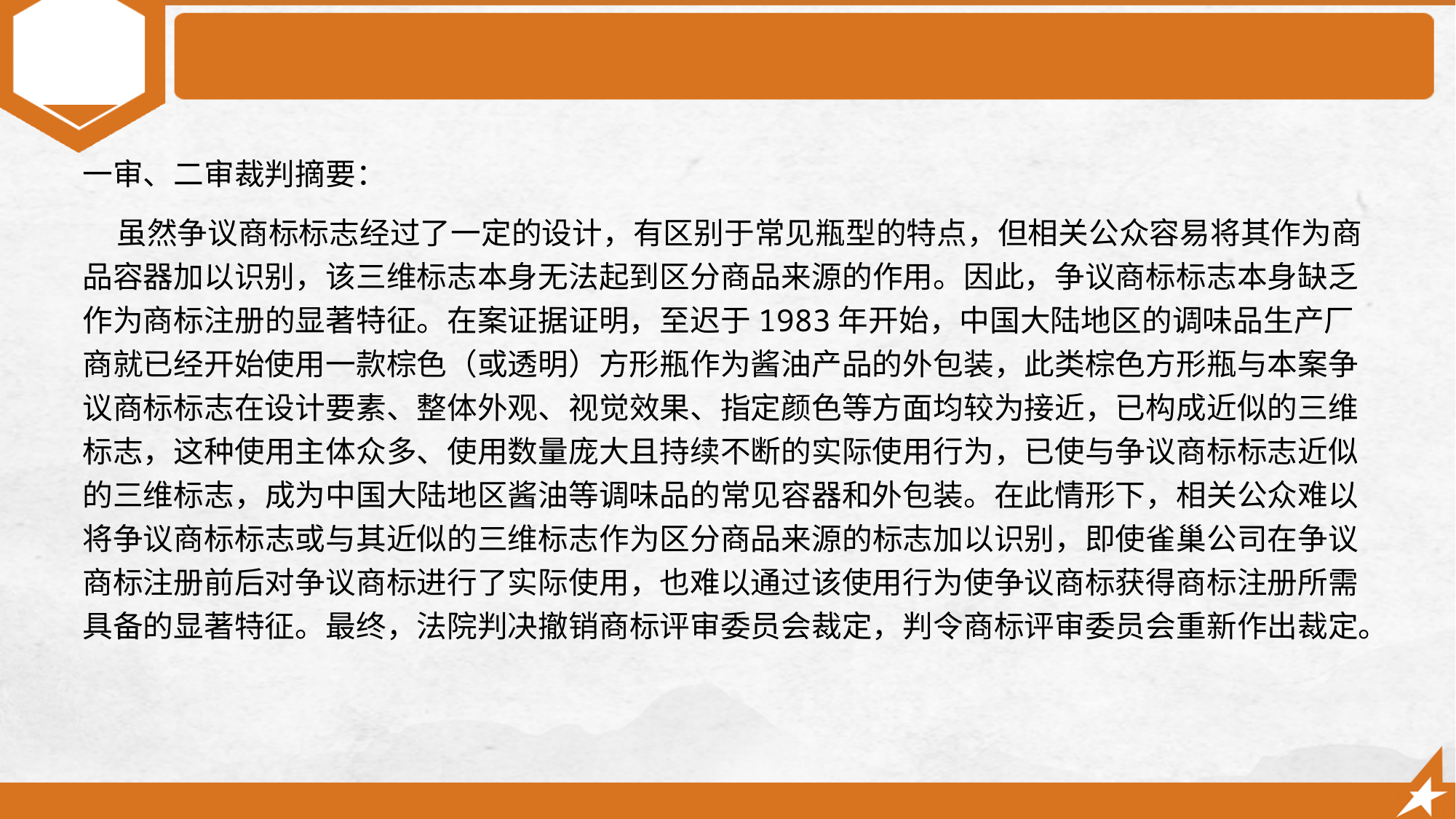

一审、二审裁判摘要：
    虽然争议商标标志经过了一定的设计，有区别于常见瓶型的特点，但相关公众容易将其作为商品容器加以识别，该三维标志本身无法起到区分商品来源的作用。因此，争议商标标志本身缺乏作为商标注册的显著特征。在案证据证明，至迟于1983年开始，中国大陆地区的调味品生产厂商就已经开始使用一款棕色（或透明）方形瓶作为酱油产品的外包装，此类棕色方形瓶与本案争议商标标志在设计要素、整体外观、视觉效果、指定颜色等方面均较为接近，已构成近似的三维标志，这种使用主体众多、使用数量庞大且持续不断的实际使用行为，已使与争议商标标志近似的三维标志，成为中国大陆地区酱油等调味品的常见容器和外包装。在此情形下，相关公众难以将争议商标标志或与其近似的三维标志作为区分商品来源的标志加以识别，即使雀巢公司在争议商标注册前后对争议商标进行了实际使用，也难以通过该使用行为使争议商标获得商标注册所需具备的显著特征。最终，法院判决撤销商标评审委员会裁定，判令商标评审委员会重新作出裁定。